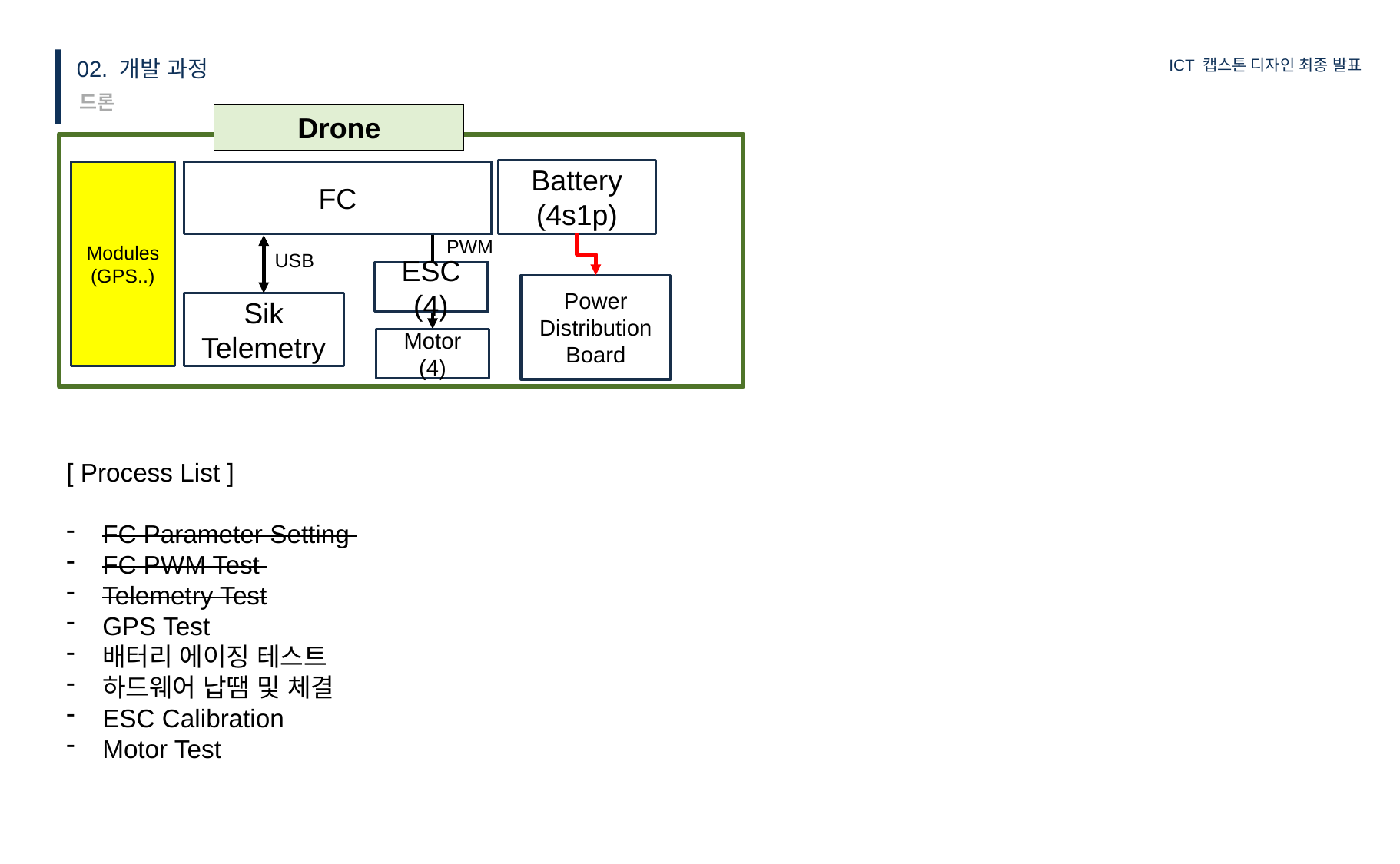

02. 개발 과정
ICT 캡스톤 디자인 최종 발표
드론
Drone

Battery
(4s1p)
Modules
(GPS..)
FC
PWM
USB
ESC (4)
Power Distribution
Board
Sik Telemetry
Motor (4)
[ Process List ]

FC Parameter Setting
FC PWM Test
Telemetry Test
GPS Test
배터리 에이징 테스트
하드웨어 납땜 및 체결
ESC Calibration
Motor Test